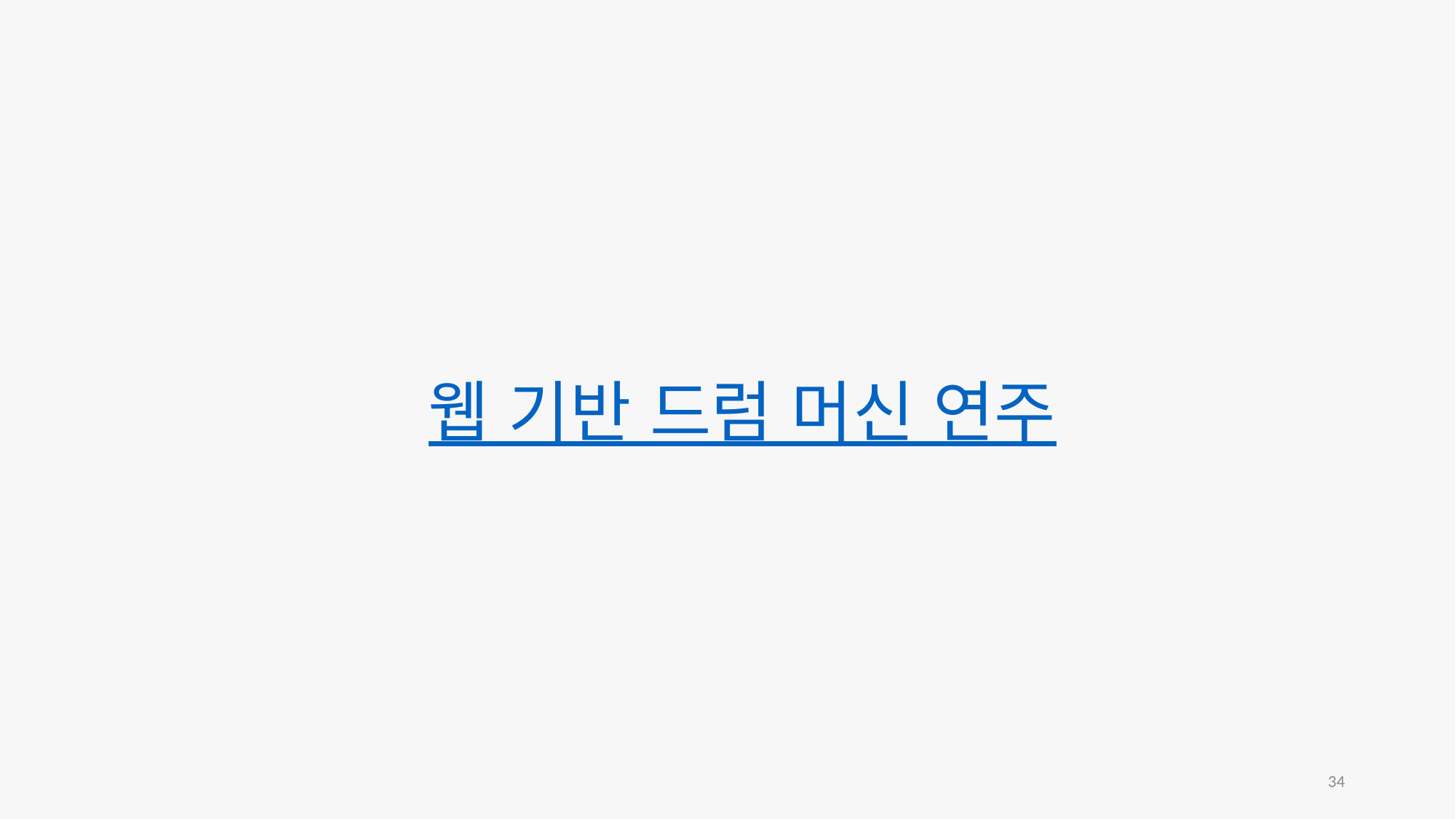

# 웹 기반 드럼 머신 연주
34